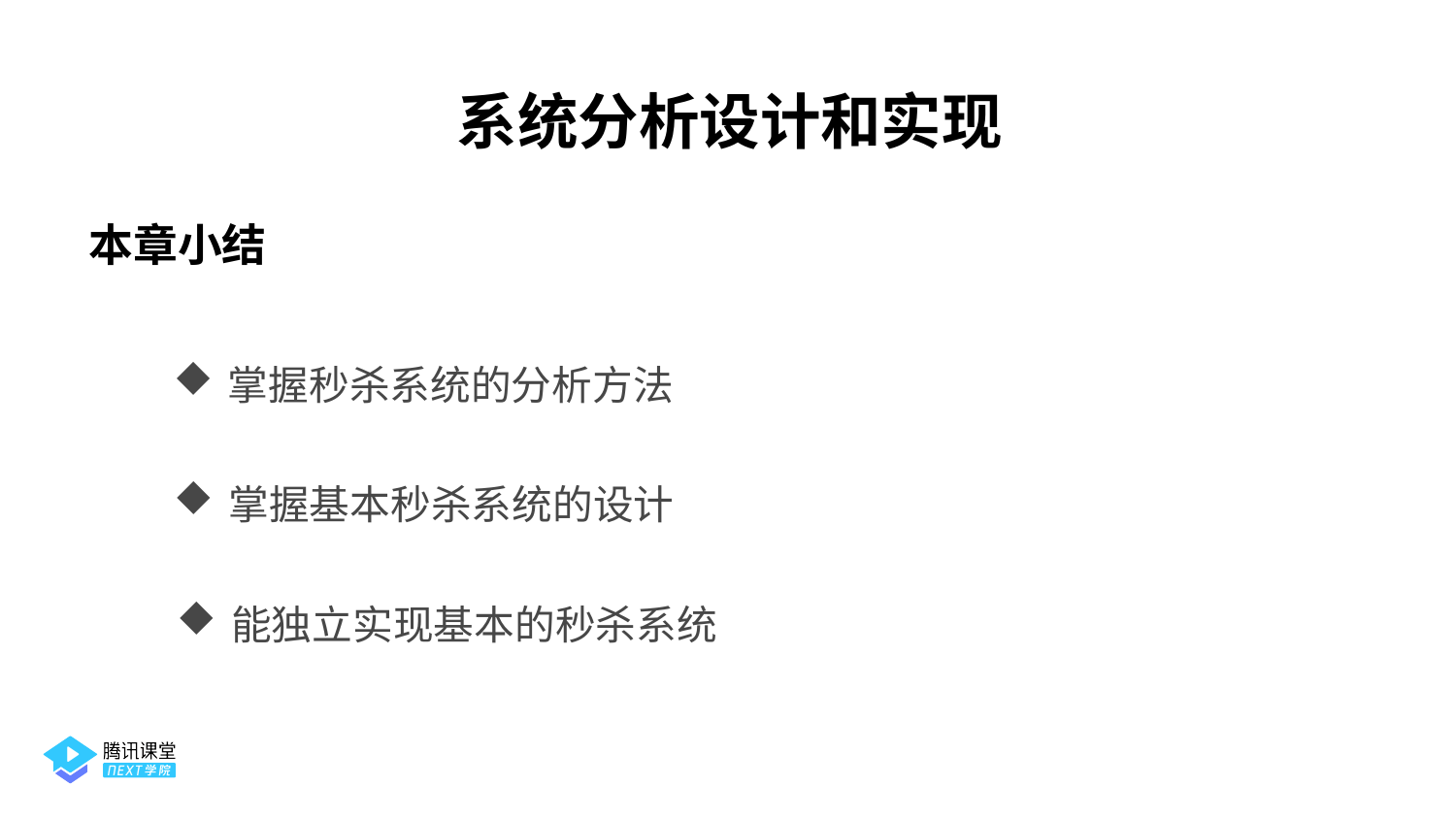

系统分析设计和实现
本章小结
掌握秒杀系统的分析方法
掌握基本秒杀系统的设计
能独立实现基本的秒杀系统